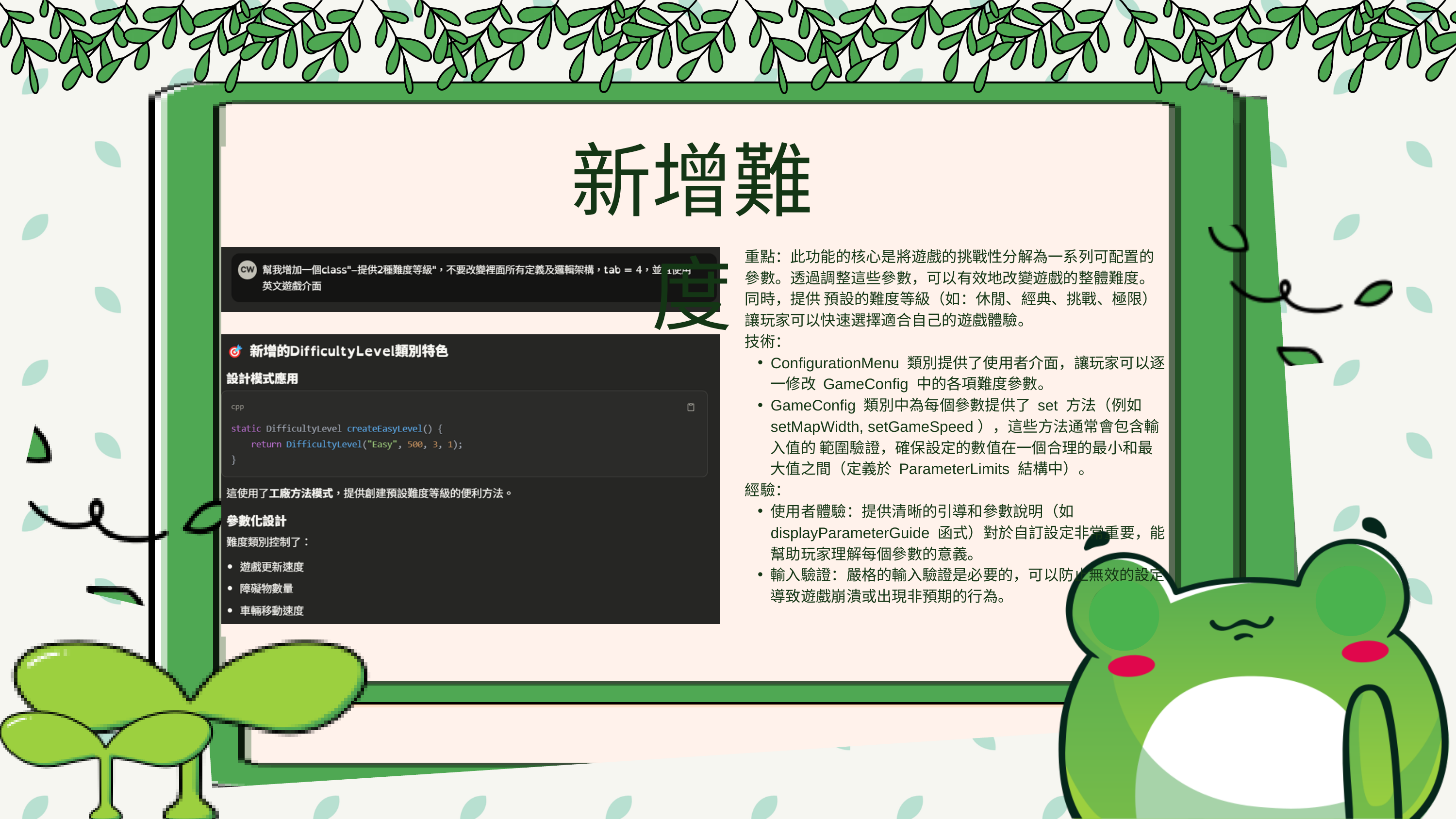

新增難度

重點：此功能的核心是將遊戲的挑戰性分解為一系列可配置的 參數。透過調整這些參數，可以有效地改變遊戲的整體難度。同時，提供 預設的難度等級（如：休閒、經典、挑戰、極限）讓玩家可以快速選擇適合自己的遊戲體驗。
技術：
ConfigurationMenu 類別提供了使用者介面，讓玩家可以逐一修改 GameConfig 中的各項難度參數。
GameConfig 類別中為每個參數提供了 set 方法（例如 setMapWidth, setGameSpeed），這些方法通常會包含輸入值的 範圍驗證，確保設定的數值在一個合理的最小和最大值之間（定義於 ParameterLimits 結構中）。
經驗：
使用者體驗：提供清晰的引導和參數說明（如 displayParameterGuide 函式）對於自訂設定非常重要，能幫助玩家理解每個參數的意義。
輸入驗證：嚴格的輸入驗證是必要的，可以防止無效的設定導致遊戲崩潰或出現非預期的行為。